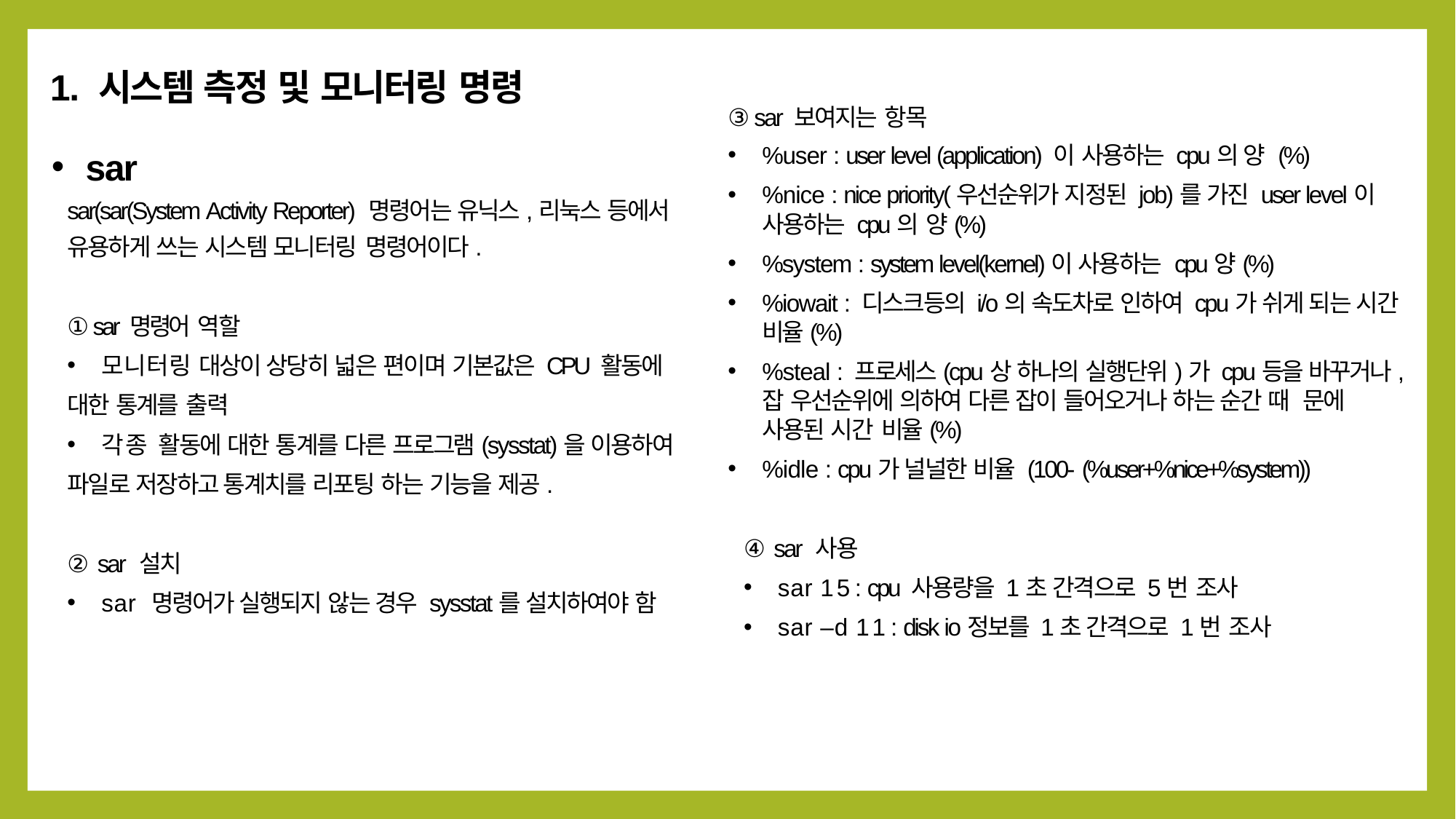

1. 시스템 측정 및 모니터링 명령

sar
sar(sar(System Activity Reporter) 명령어는 유닉스,리눅스 등에서
유용하게 쓰는 시스템 모니터링 명령어이다.

① sar 명령어 역할
모니터링 대상이 상당히 넓은 편이며 기본값은 CPU 활동에
대한 통계를 출력
각종 활동에 대한 통계를 다른 프로그램(sysstat)을 이용하여
파일로 저장하고 통계치를 리포팅 하는 기능을 제공.

② sar 설치
sar 명령어가 실행되지 않는 경우 sysstat를 설치하여야 함

③ sar 보여지는 항목
%user : user level (application) 이 사용하는 cpu의 양 (%)
%nice : nice priority(우선순위가 지정된 job)를 가진 user level이 사용하는 cpu의 양(%)
%system : system level(kernel)이 사용하는 cpu양(%)
%iowait : 디스크등의 i/o의 속도차로 인하여 cpu가 쉬게 되는 시간 비율(%)
%steal : 프로세스(cpu상 하나의 실행단위)가 cpu등을 바꾸거나, 잡 우선순위에 의하여 다른 잡이 들어오거나 하는 순간 때  문에 사용된 시간 비율(%)
%idle : cpu가 널널한 비율 (100- (%user+%nice+%system))

④ sar 사용
sar 1 5 : cpu 사용량을 1초 간격으로 5번 조사
sar –d 1 1 : disk io정보를 1초 간격으로 1번 조사